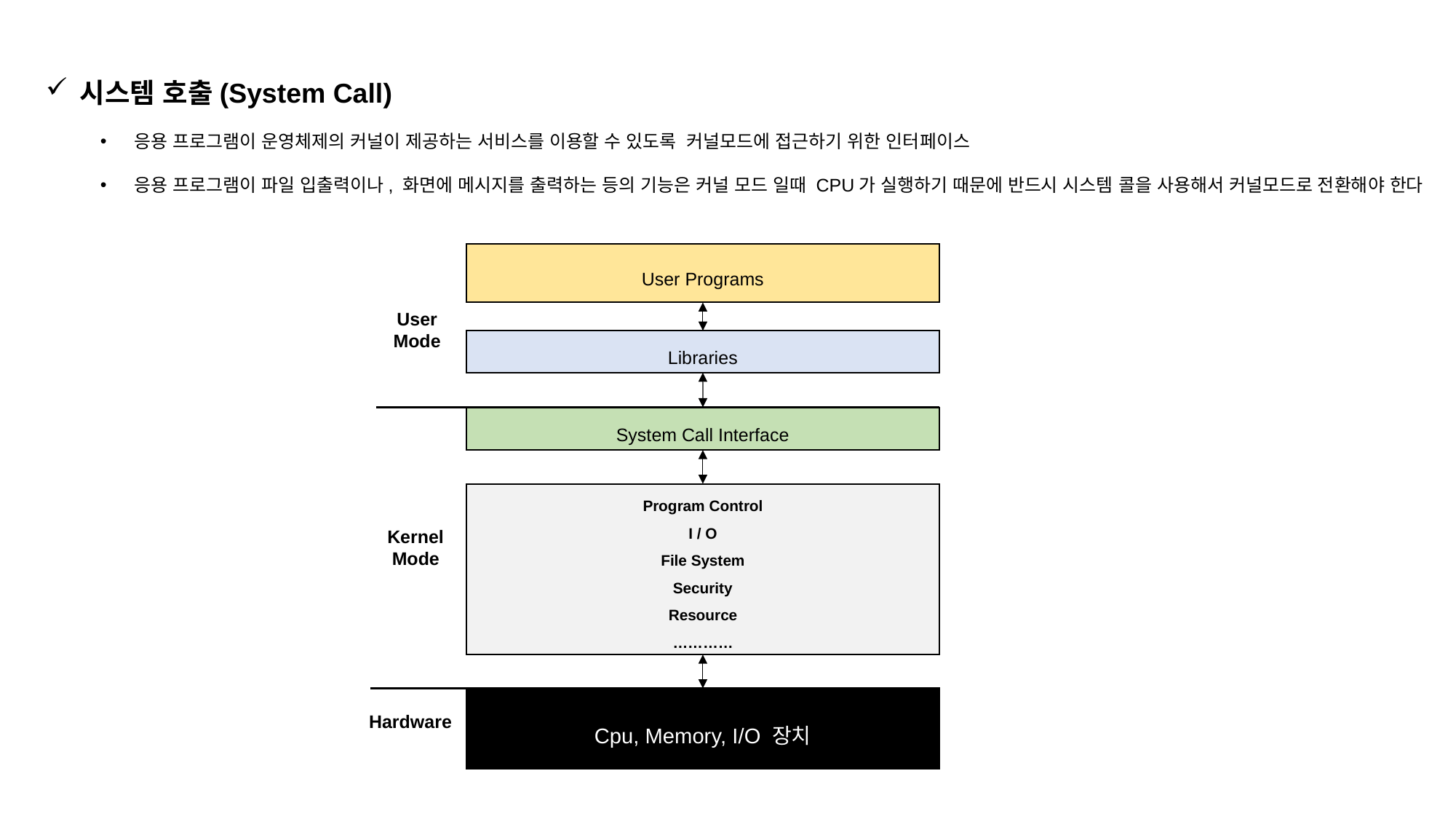

시스템 호출(System Call)
응용 프로그램이 운영체제의 커널이 제공하는 서비스를 이용할 수 있도록  커널모드에 접근하기 위한 인터페이스
응용 프로그램이 파일 입출력이나, 화면에 메시지를 출력하는 등의 기능은 커널 모드 일때 CPU가 실행하기 때문에 반드시 시스템 콜을 사용해서 커널모드로 전환해야 한다
User Programs
User
Mode
Libraries
System Call Interface
Program Control
I / O
File System
Security
Resource
…………
Kernel
Mode
Cpu, Memory, I/O 장치
Hardware